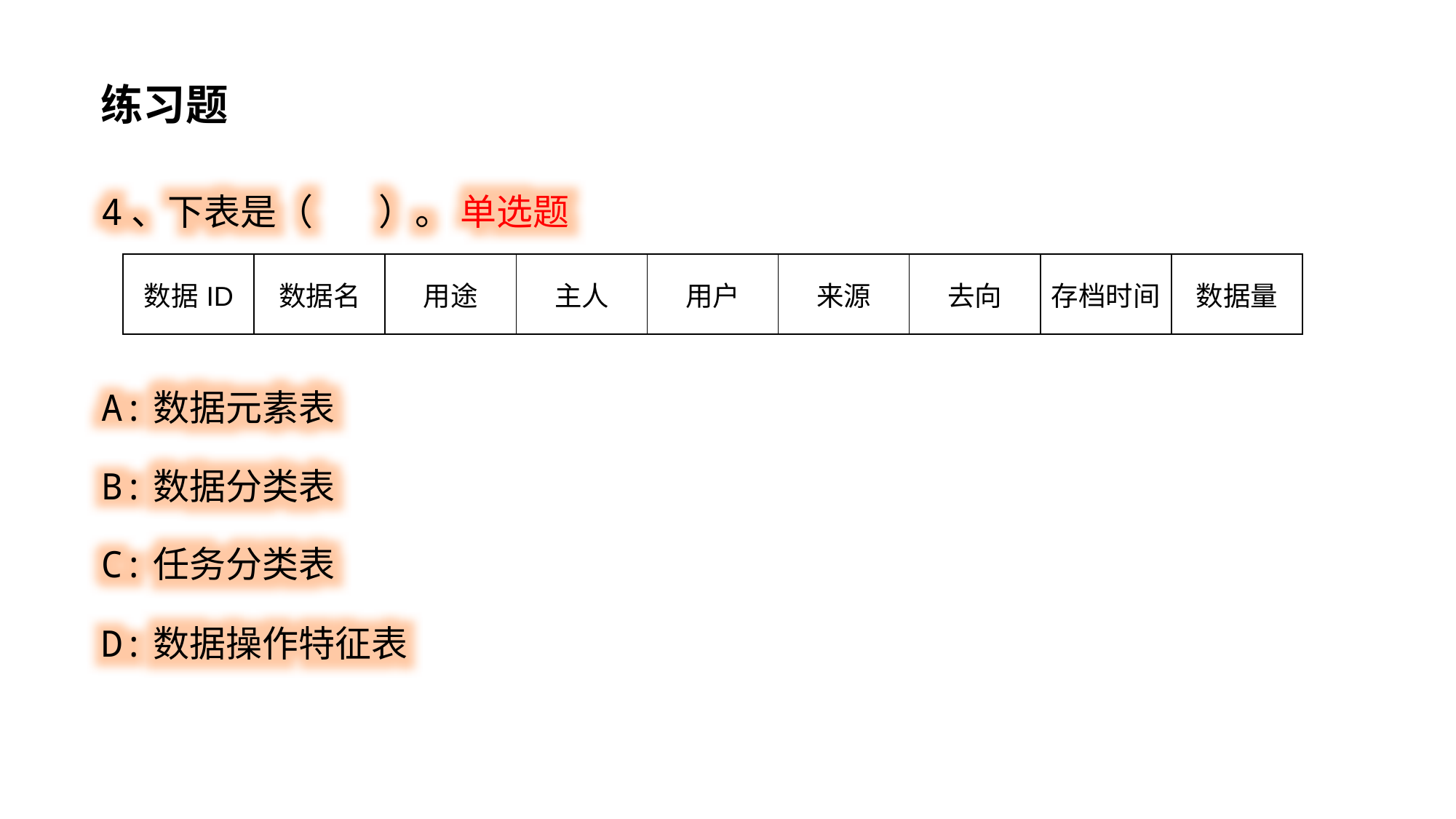

练习题
4、下表是（        ）。 单选题

A:数据元素表

B:数据分类表

C:任务分类表

D:数据操作特征表
| 数据ID | 数据名 | 用途 | 主人 | 用户 | 来源 | 去向 | 存档时间 | 数据量 |
| --- | --- | --- | --- | --- | --- | --- | --- | --- |